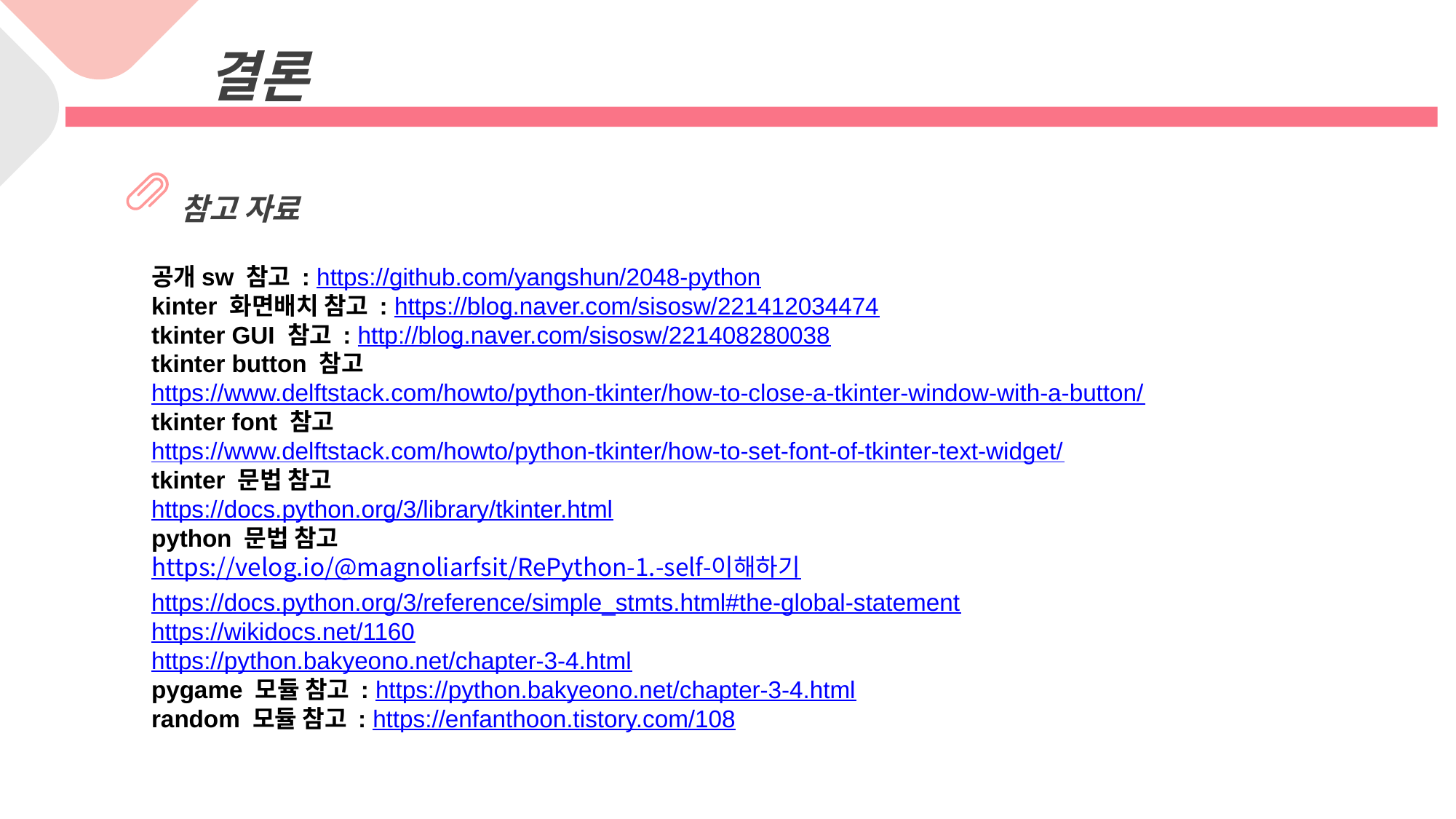

결론

참고 자료

공개sw 참고 : https://github.com/yangshun/2048-python
kinter 화면배치 참고 : https://blog.naver.com/sisosw/221412034474
tkinter GUI 참고 : http://blog.naver.com/sisosw/221408280038
tkinter button 참고
https://www.delftstack.com/howto/python-tkinter/how-to-close-a-tkinter-window-with-a-button/
tkinter font 참고
https://www.delftstack.com/howto/python-tkinter/how-to-set-font-of-tkinter-text-widget/
tkinter 문법 참고
https://docs.python.org/3/library/tkinter.html
python 문법 참고
https://velog.io/@magnoliarfsit/RePython-1.-self-이해하기
https://docs.python.org/3/reference/simple_stmts.html#the-global-statement
https://wikidocs.net/1160
https://python.bakyeono.net/chapter-3-4.html
pygame 모듈 참고 : https://python.bakyeono.net/chapter-3-4.html
random 모듈 참고 : https://enfanthoon.tistory.com/108